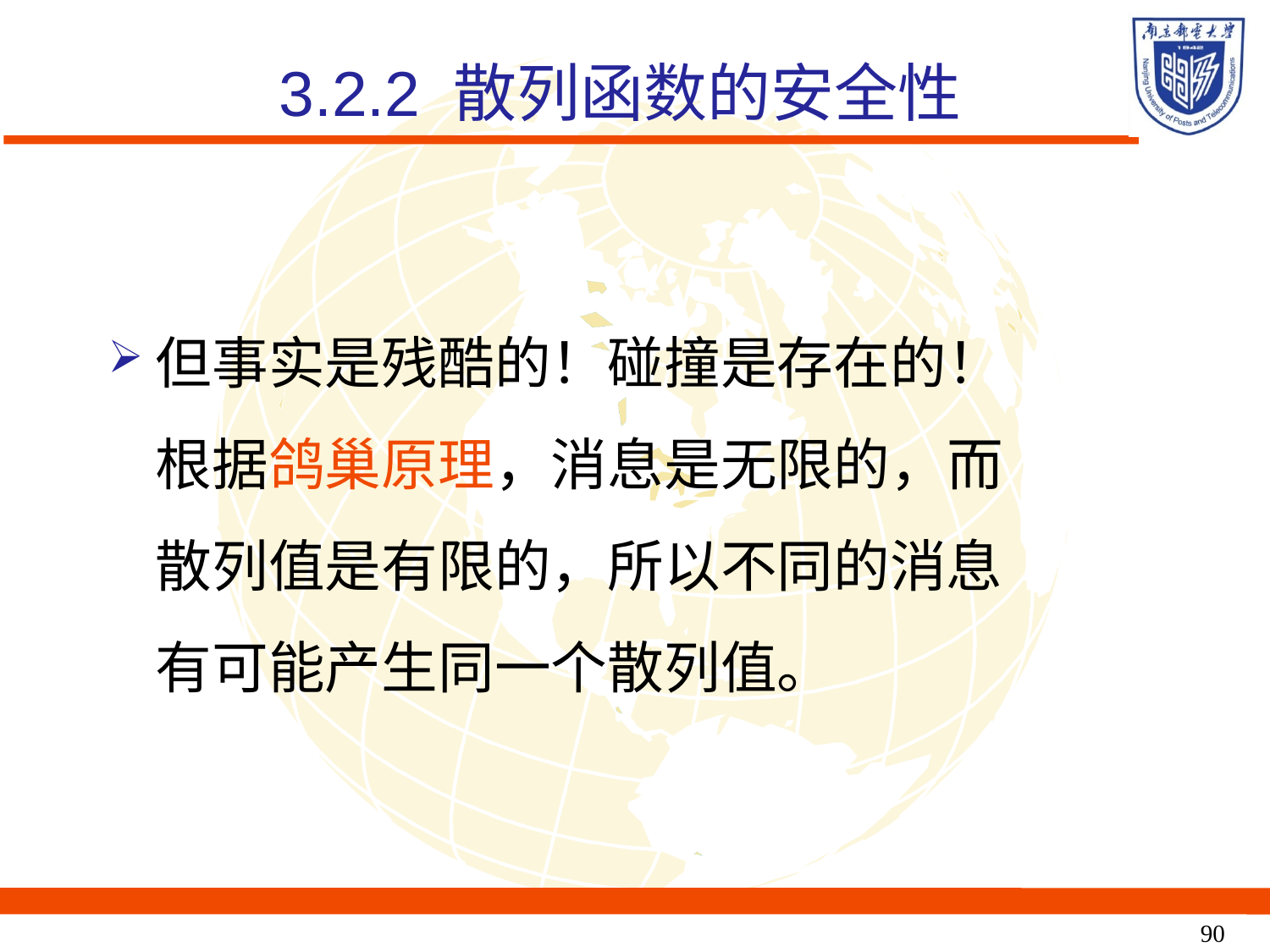

3.2.2 散列函数的安全性

但事实是残酷的！碰撞是存在的！根据鸽巢原理，消息是无限的，而散列值是有限的，所以不同的消息有可能产生同一个散列值。
90